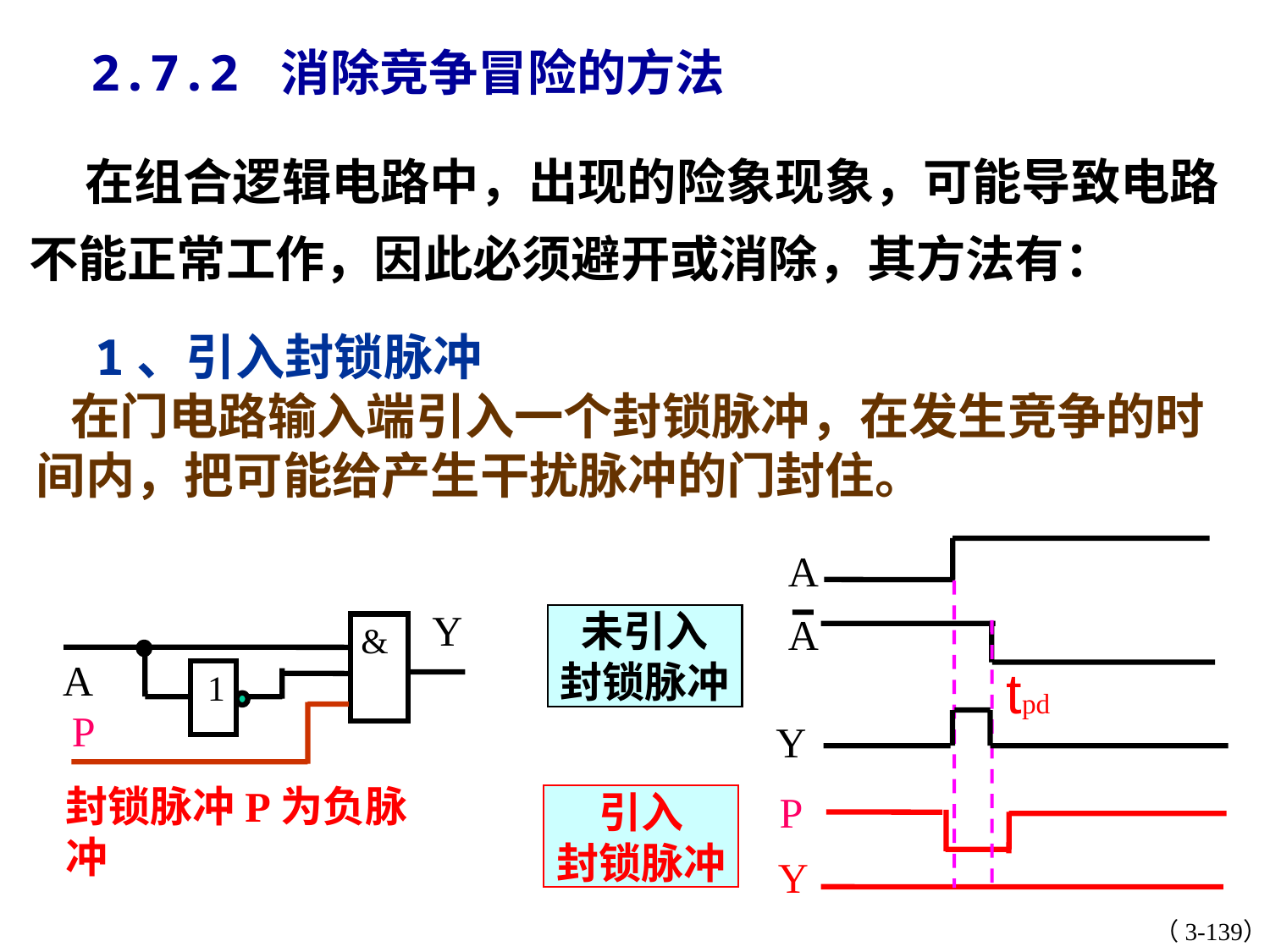

2.7.2 消除竞争冒险的方法
    在组合逻辑电路中，出现的险象现象，可能导致电路不能正常工作，因此必须避开或消除，其方法有：
  1、引入封锁脉冲
  在门电路输入端引入一个封锁脉冲，在发生竞争的时间内，把可能给产生干扰脉冲的门封住。
A

A

tpd
Y
&

A

1

未引入
封锁脉冲
P

封锁脉冲P为负脉冲
Y

P

Y

引入
封锁脉冲
（3-139）